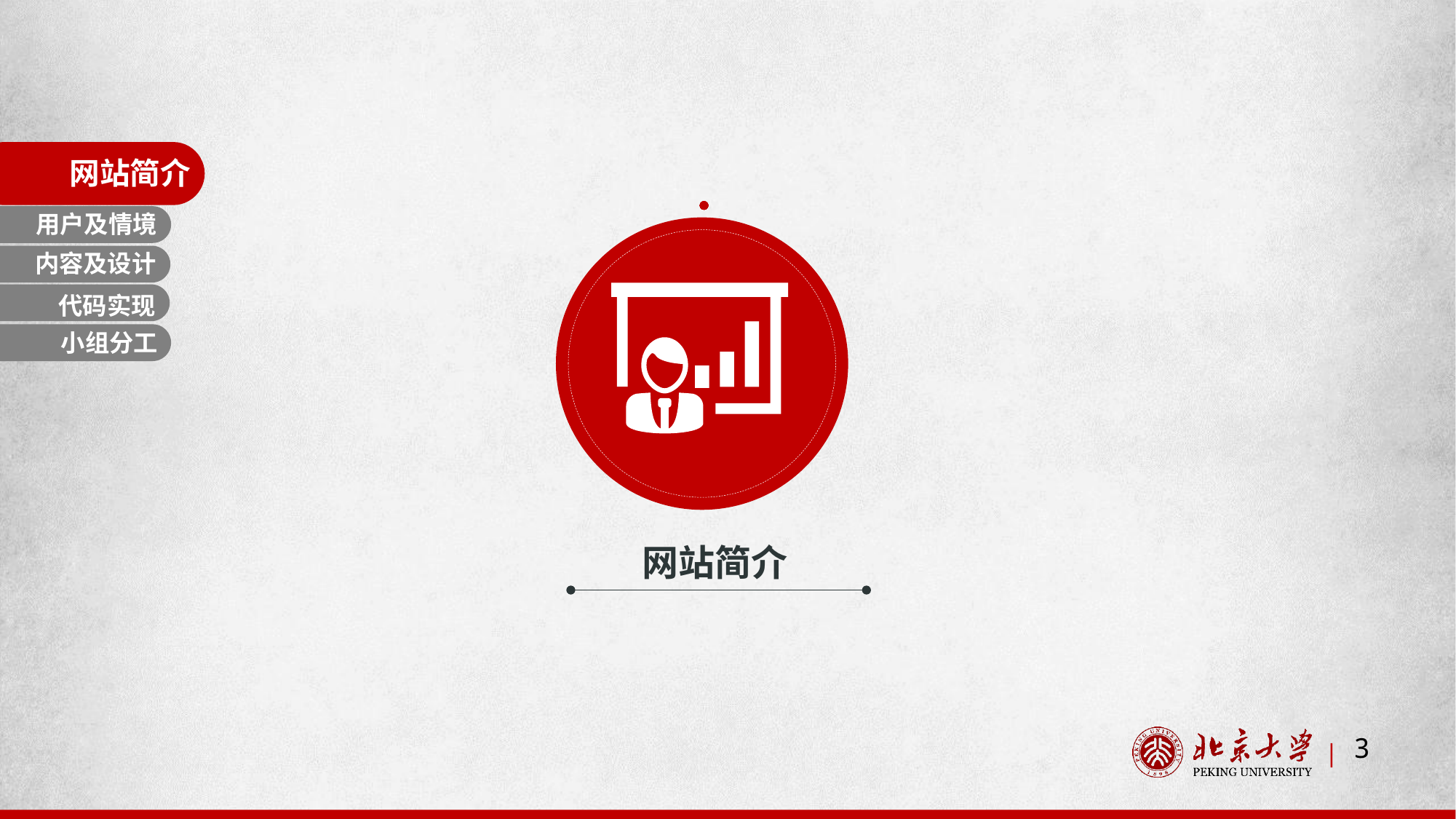

网站简介

用户及情境

内容及设计
内容与设计

代码实现

小组分工

网站简介
3